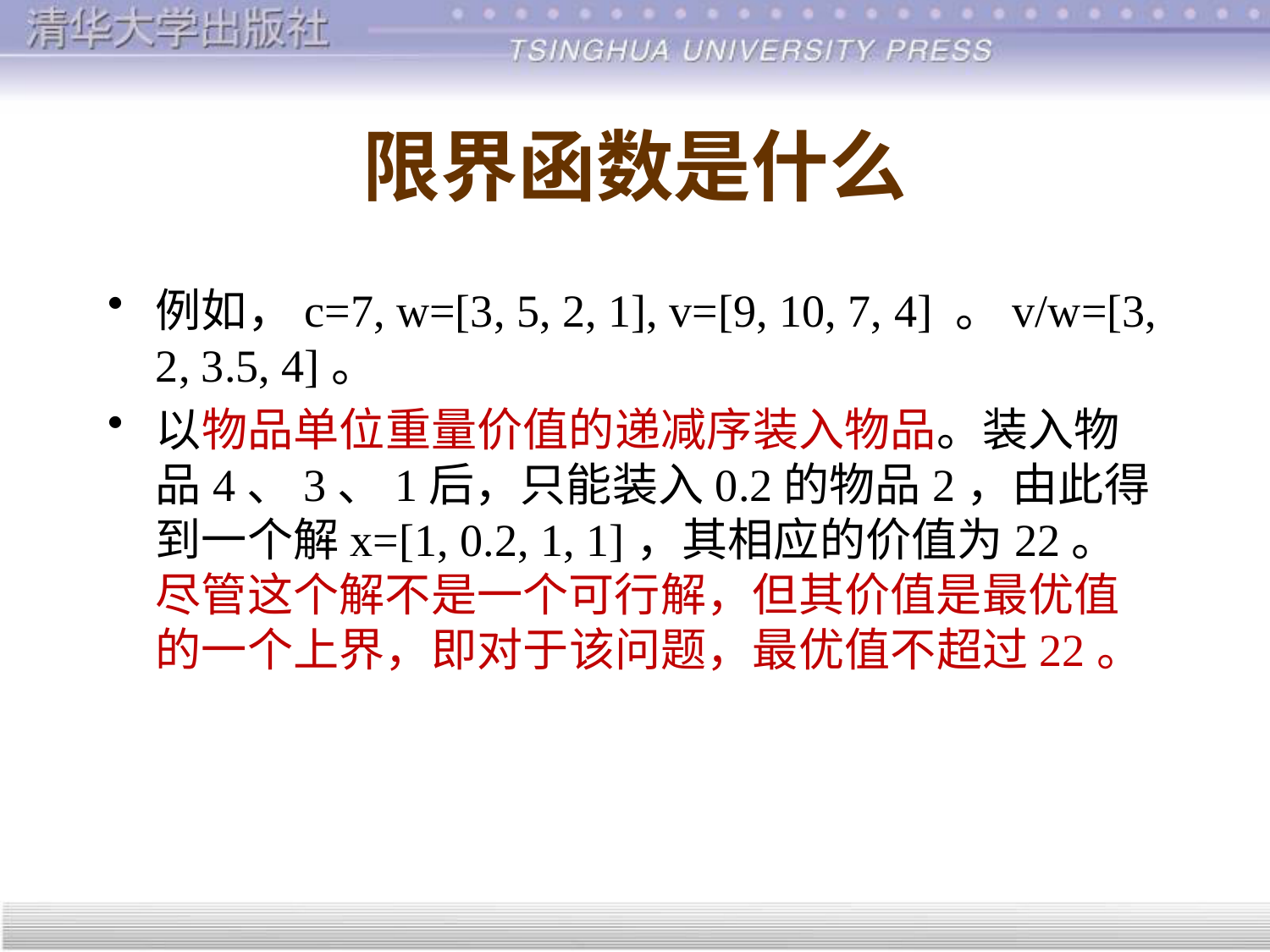

# 限界函数是什么
例如，c=7, w=[3, 5, 2, 1], v=[9, 10, 7, 4] 。v/w=[3, 2, 3.5, 4]。
以物品单位重量价值的递减序装入物品。装入物品4、3、1后，只能装入0.2的物品2，由此得到一个解x=[1, 0.2, 1, 1]，其相应的价值为22。尽管这个解不是一个可行解，但其价值是最优值的一个上界，即对于该问题，最优值不超过22。